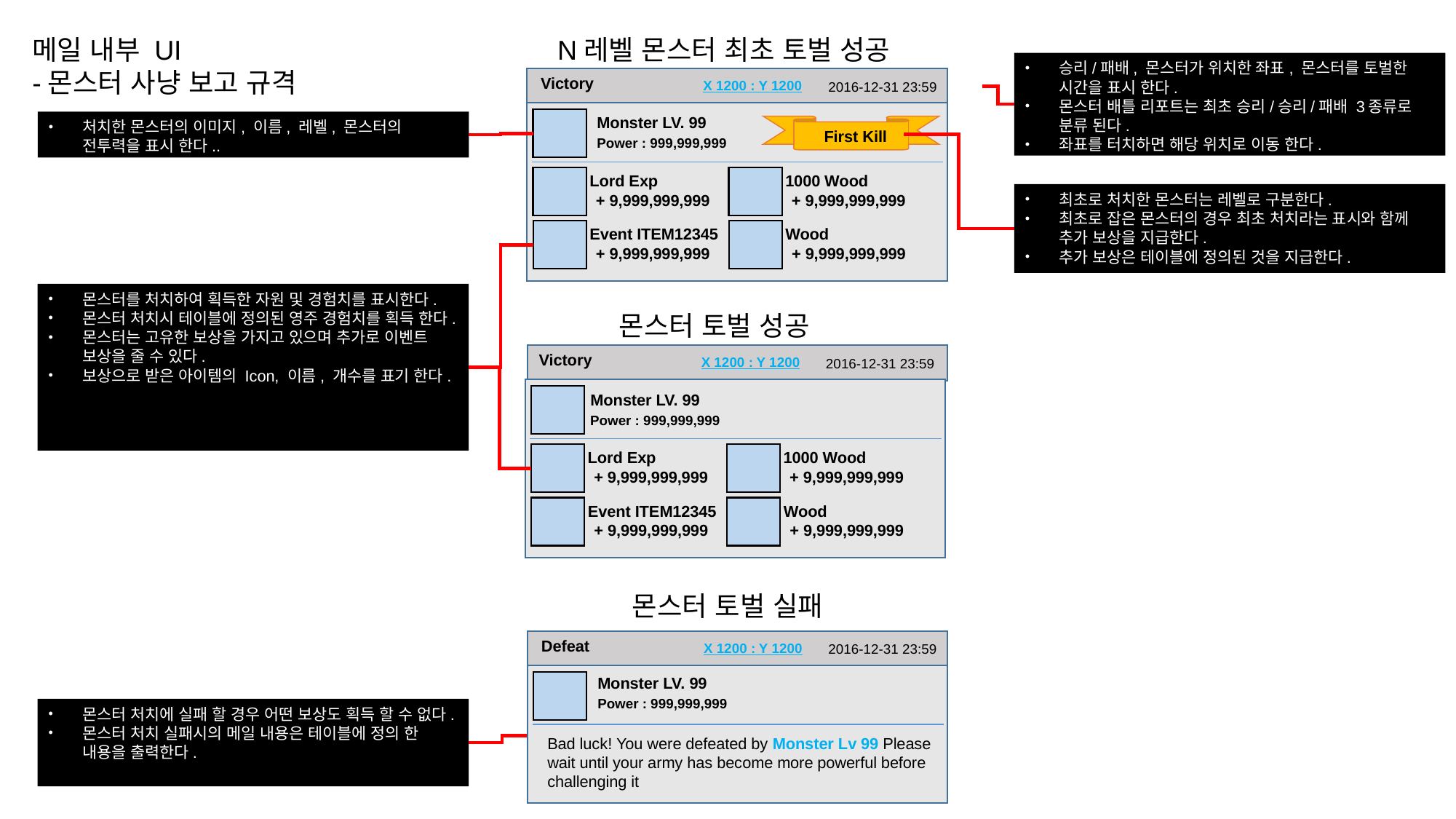

N레벨 몬스터 최초 토벌 성공
메일 내부 UI
-몬스터 사냥 보고 규격
승리/패배, 몬스터가 위치한 좌표, 몬스터를 토벌한 시간을 표시 한다.
몬스터 배틀 리포트는 최초 승리/승리/패배 3종류로 분류 된다.
좌표를 터치하면 해당 위치로 이동 한다.
Victory

X 1200 : Y 1200
2016-12-31 23:59

Monster LV. 99

처치한 몬스터의 이미지, 이름, 레벨, 몬스터의 전투력을 표시 한다..

First Kill
Power : 999,999,999
1000 Wood
Lord Exp

최초로 처치한 몬스터는 레벨로 구분한다.
최초로 잡은 몬스터의 경우 최초 처치라는 표시와 함께 추가 보상을 지급한다.
추가 보상은 테이블에 정의된 것을 지급한다.
+ 9,999,999,999
+ 9,999,999,999
Event ITEM12345
Wood

+ 9,999,999,999
+ 9,999,999,999
몬스터를 처치하여 획득한 자원 및 경험치를 표시한다.
몬스터 처치시 테이블에 정의된 영주 경험치를 획득 한다.
몬스터는 고유한 보상을 가지고 있으며 추가로 이벤트 보상을 줄 수 있다.
보상으로 받은 아이템의 Icon, 이름, 개수를 표기 한다.
몬스터 토벌 성공

Victory
X 1200 : Y 1200
2016-12-31 23:59

Monster LV. 99

Power : 999,999,999
1000 Wood
Lord Exp

+ 9,999,999,999
+ 9,999,999,999
Event ITEM12345
Wood

+ 9,999,999,999
+ 9,999,999,999
몬스터 토벌 실패
Defeat

X 1200 : Y 1200
2016-12-31 23:59

Monster LV. 99

Power : 999,999,999
Bad luck! You were defeated by Monster Lv 99 Please wait until your army has become more powerful before challenging it
몬스터 처치에 실패 할 경우 어떤 보상도 획득 할 수 없다.
몬스터 처치 실패시의 메일 내용은 테이블에 정의 한 내용을 출력한다.